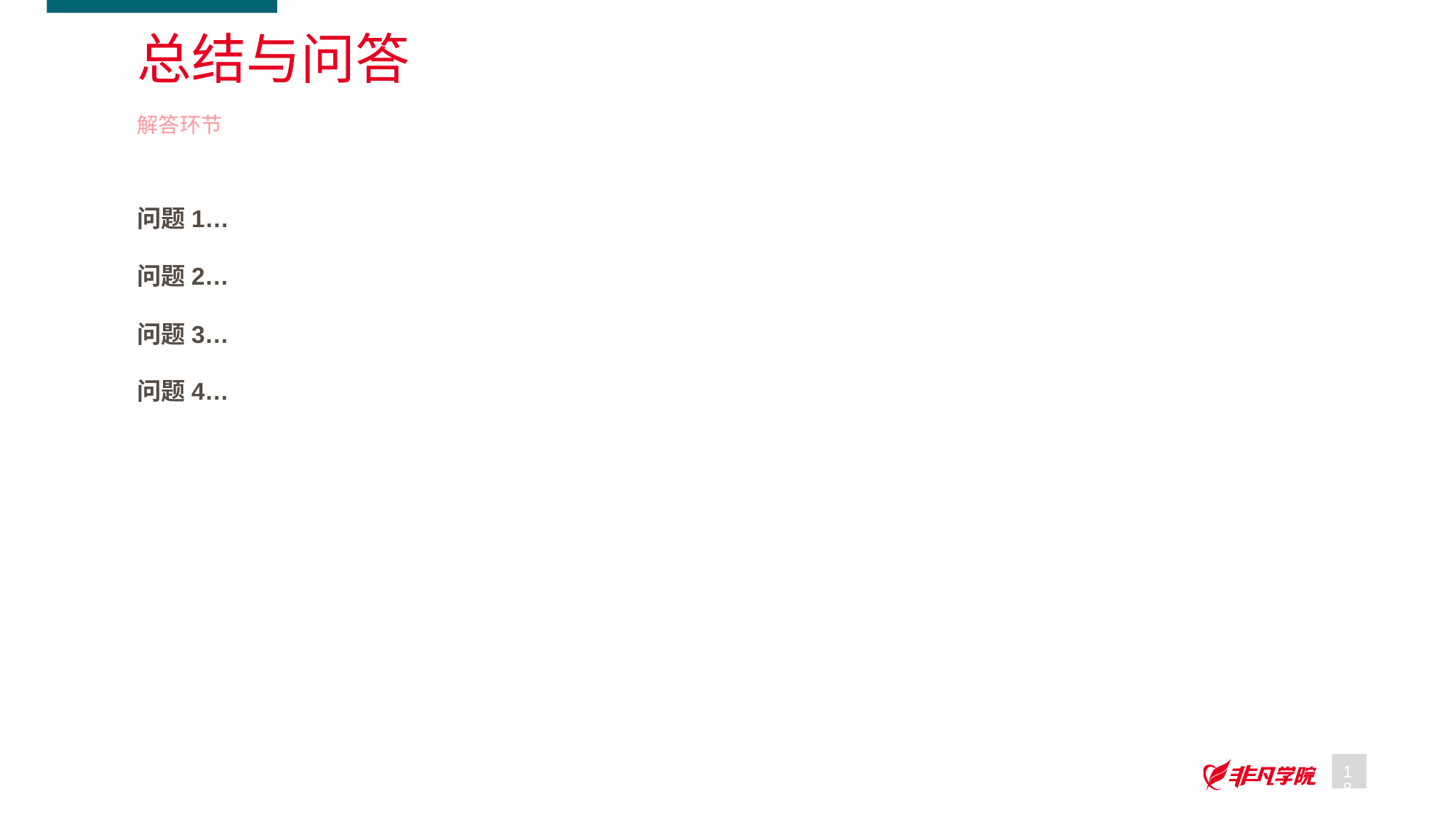

# 总结与问答
解答环节
问题1…
问题2…
问题3…
问题4…

18